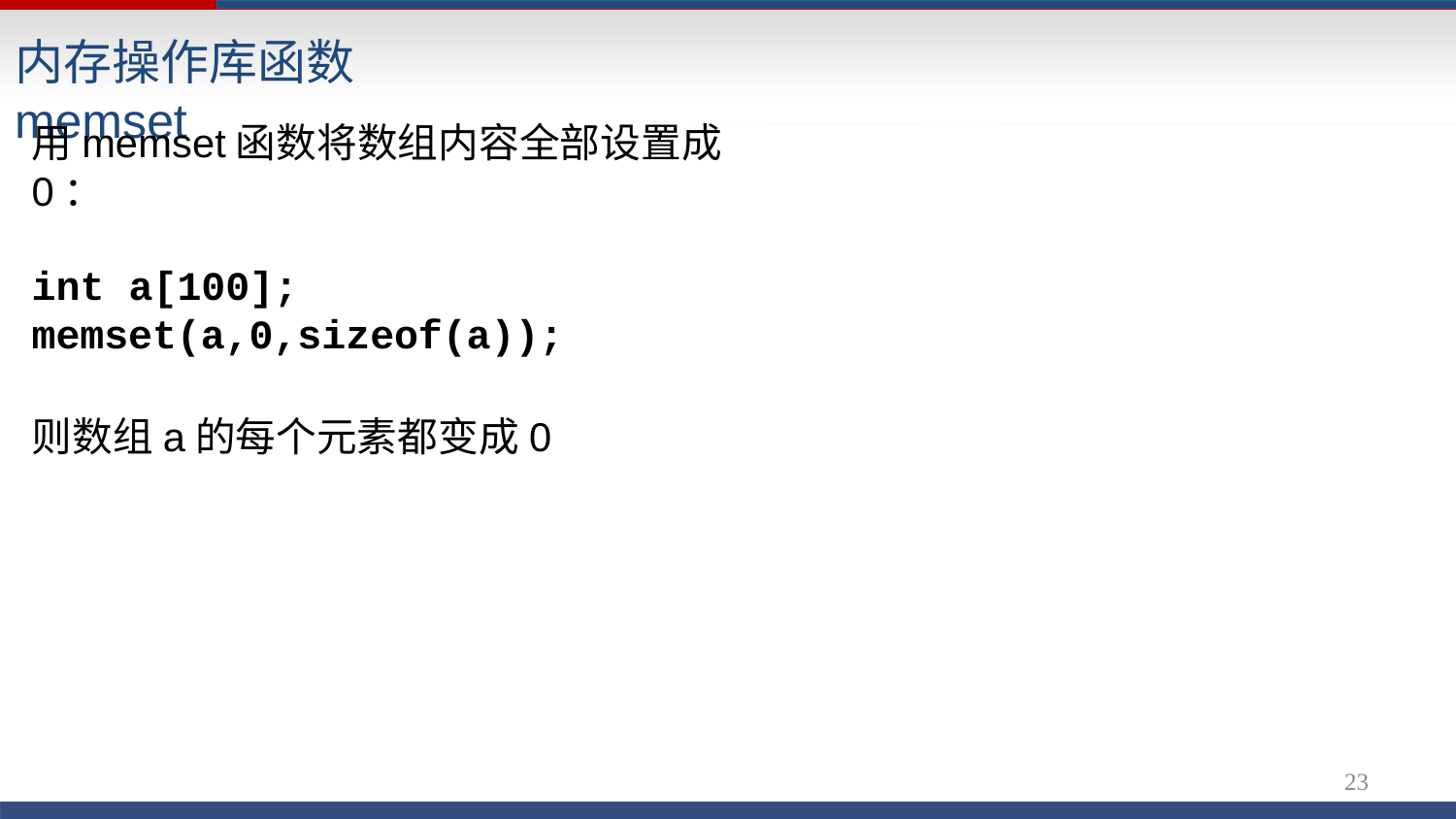

# 内存操作库函数memset
用memset函数将数组内容全部设置成0：
int a[100];
memset(a,0,sizeof(a));

则数组a的每个元素都变成0
23